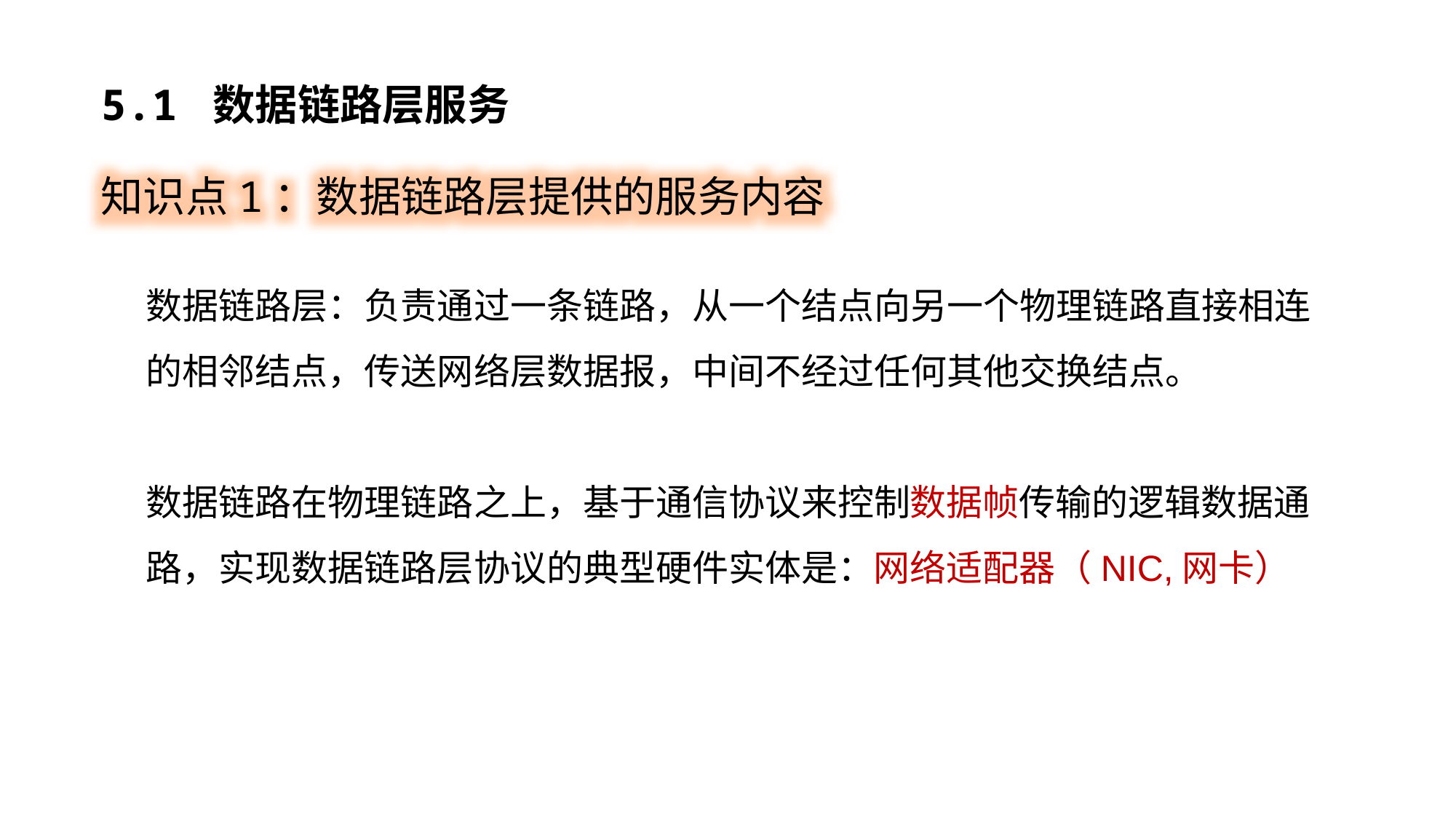

5.1 数据链路层服务
知识点1：数据链路层提供的服务内容
数据链路层：负责通过一条链路，从一个结点向另一个物理链路直接相连的相邻结点，传送网络层数据报，中间不经过任何其他交换结点。

数据链路在物理链路之上，基于通信协议来控制数据帧传输的逻辑数据通路，实现数据链路层协议的典型硬件实体是：网络适配器（NIC,网卡）